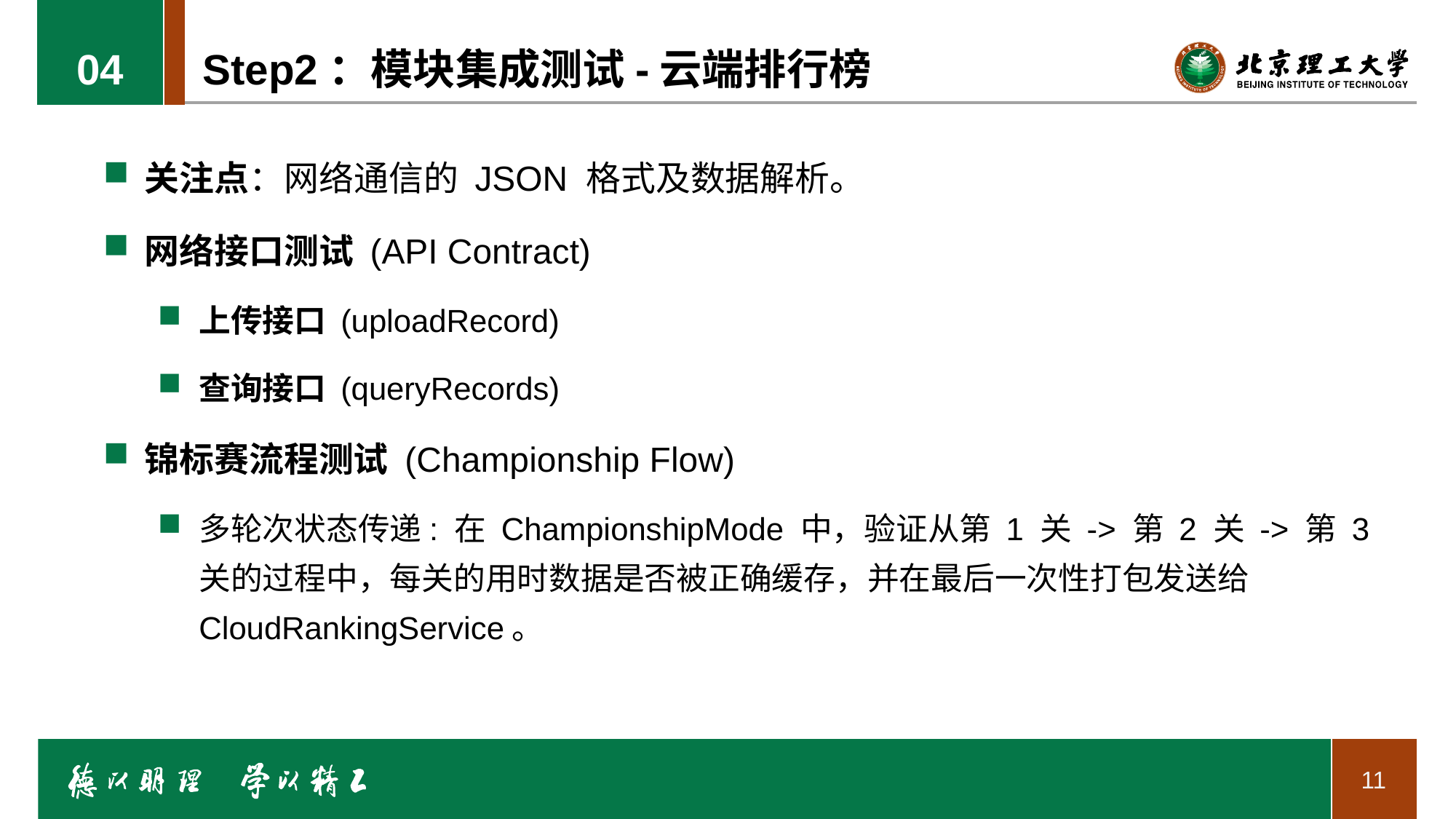

04
# Step2：模块集成测试-云端排行榜
关注点：网络通信的 JSON 格式及数据解析。
网络接口测试 (API Contract)
上传接口 (uploadRecord)
查询接口 (queryRecords)
锦标赛流程测试 (Championship Flow)
多轮次状态传递: 在 ChampionshipMode 中，验证从第 1 关 -> 第 2 关 -> 第 3 关的过程中，每关的用时数据是否被正确缓存，并在最后一次性打包发送给 CloudRankingService。